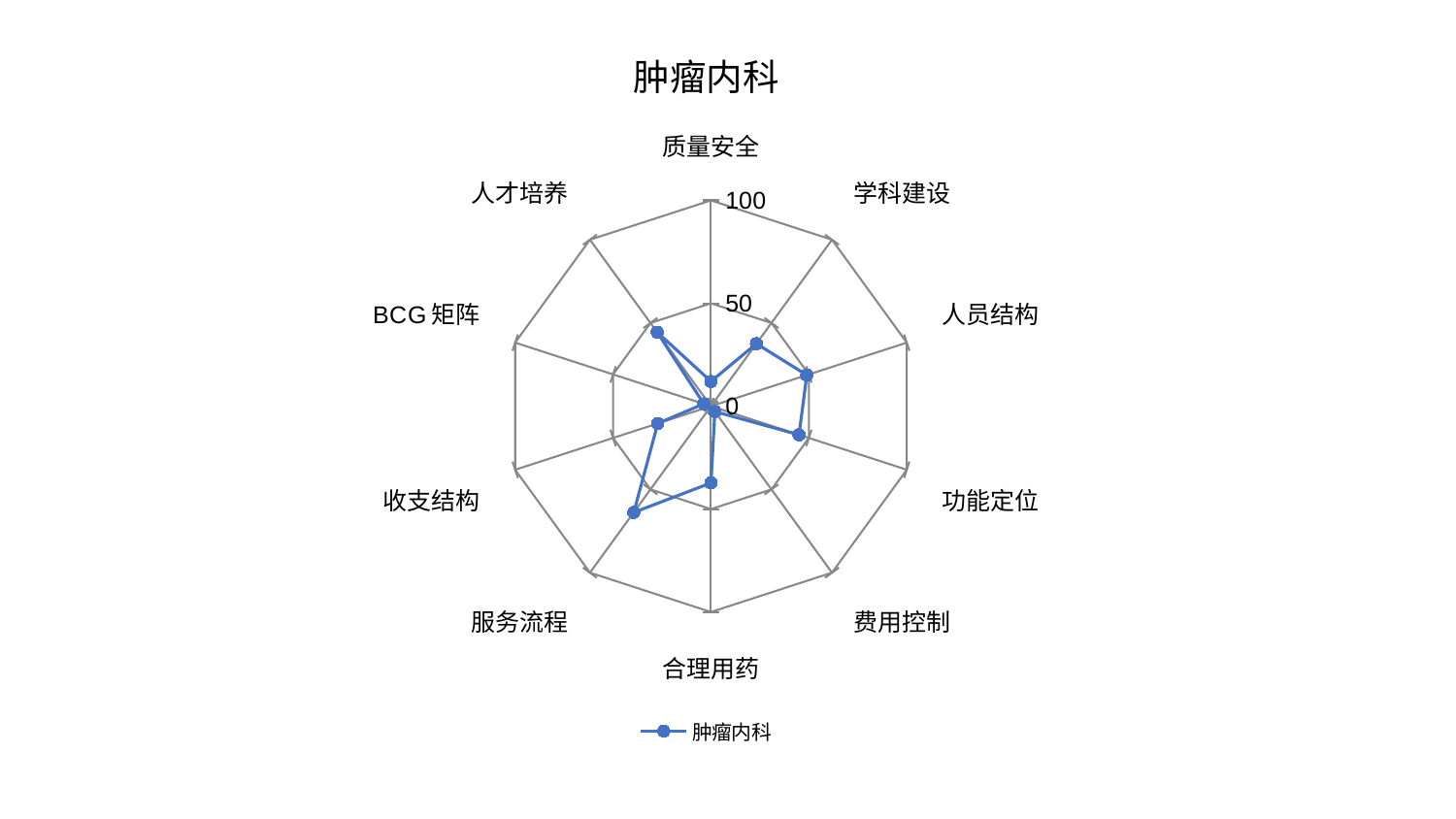

### Chart: 肿瘤内科

| Category | 肿瘤内科 |
|---|---|
| 质量安全 | 12.028167495963558 |
| 学科建设 | 37.55815041184673 |
| 人员结构 | 48.94583346613063 |
| 功能定位 | 44.96771075732495 |
| 费用控制 | 3.2410242709908337 |
| 合理用药 | 37.28811234337445 |
| 服务流程 | 63.80016746402934 |
| 收支结构 | 27.175781115775326 |
| BCG矩阵 | 3.645030286236221 |
| 人才培养 | 44.43030672802522 |
129